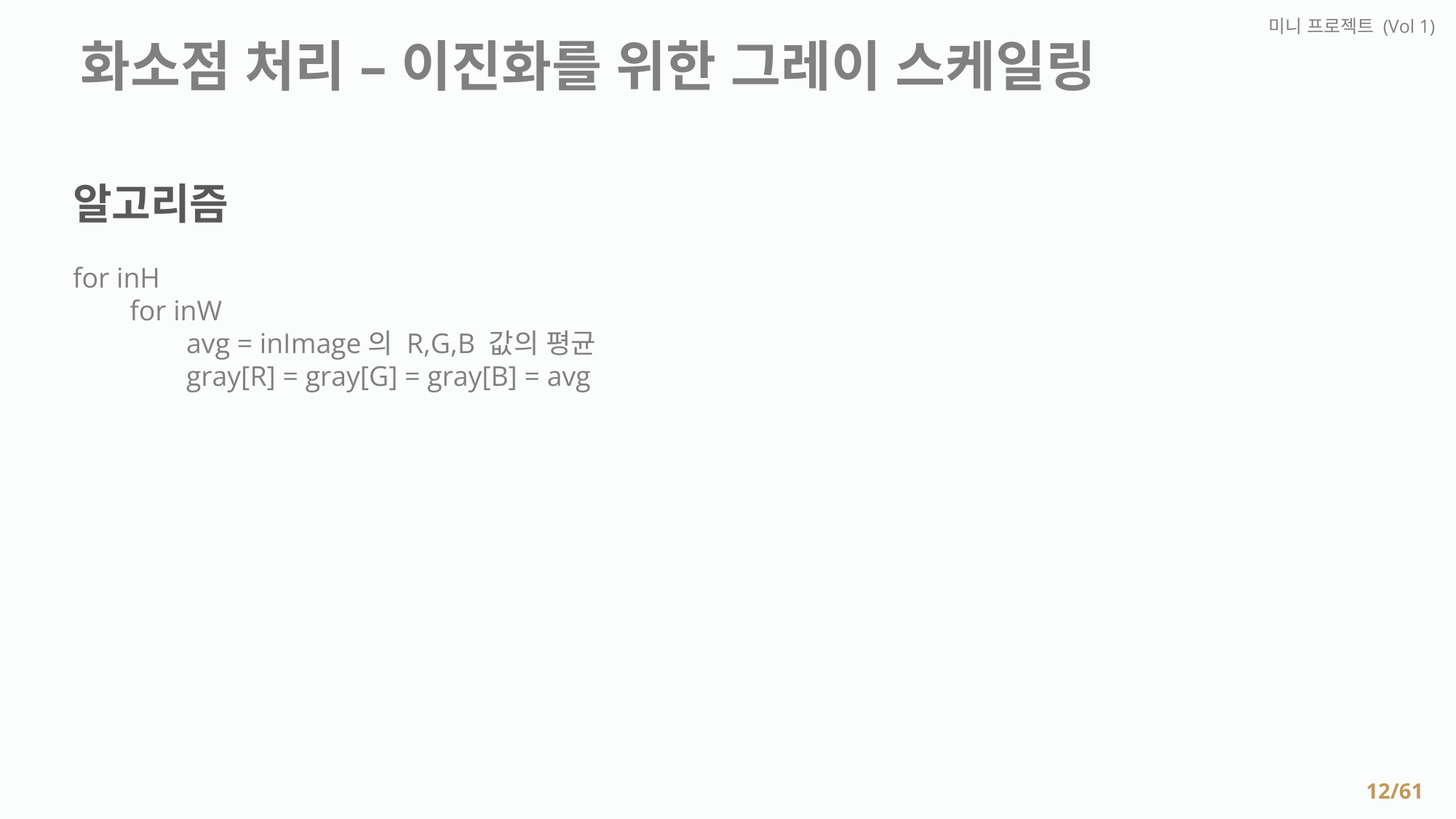

미니 프로젝트 (Vol 1)
    화소점 처리 – 이진화를 위한 그레이 스케일링
알고리즘

for inH
        for inW
                avg = inImage의 R,G,B 값의 평균
                gray[R] = gray[G] = gray[B] = avg
12/61